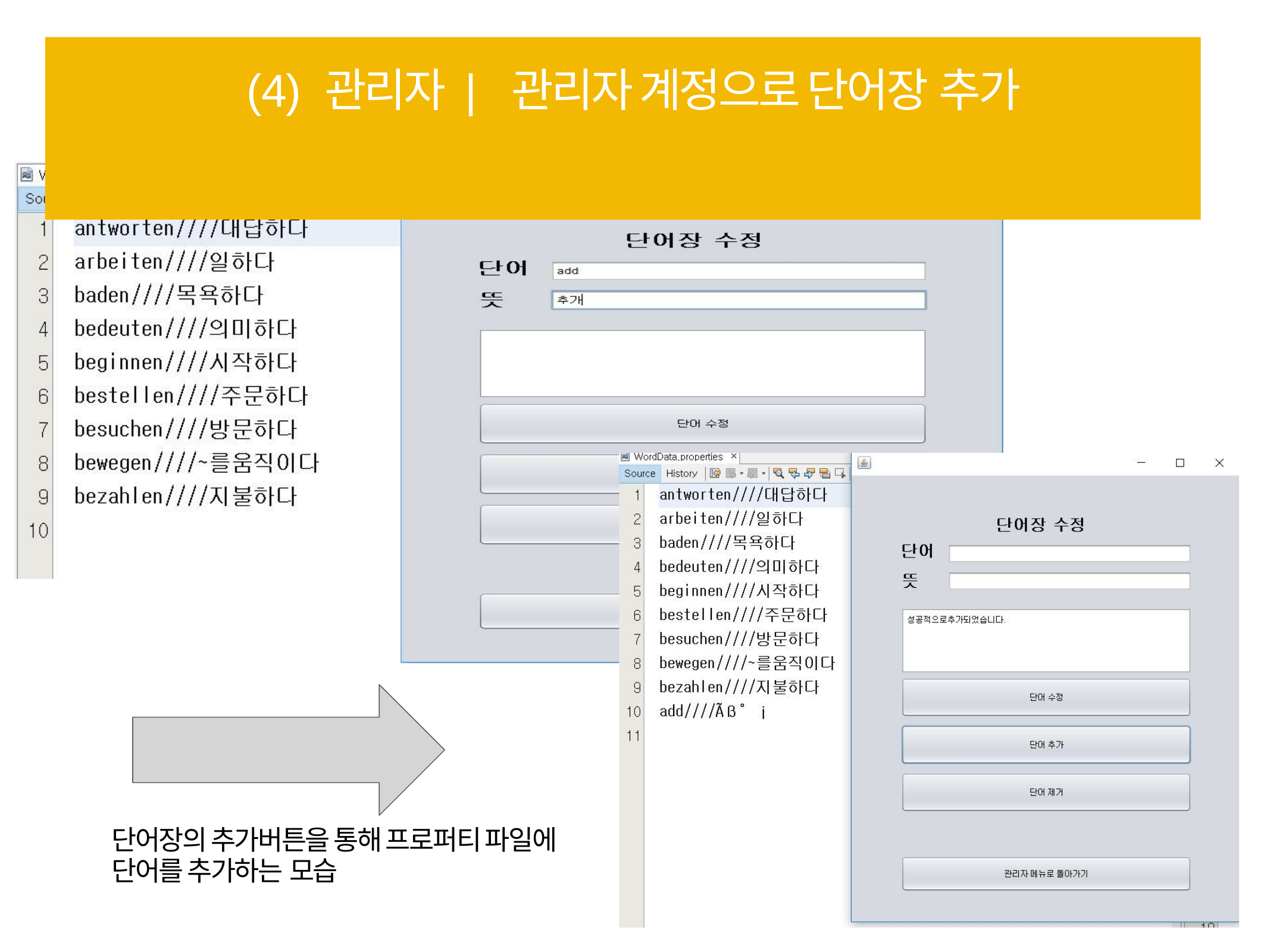

# (4) 관리자 | 관리자 계정으로 단어장 추가

단어장의 추가버튼을 통해 프로퍼티 파일에  단어를 추가하는 모습